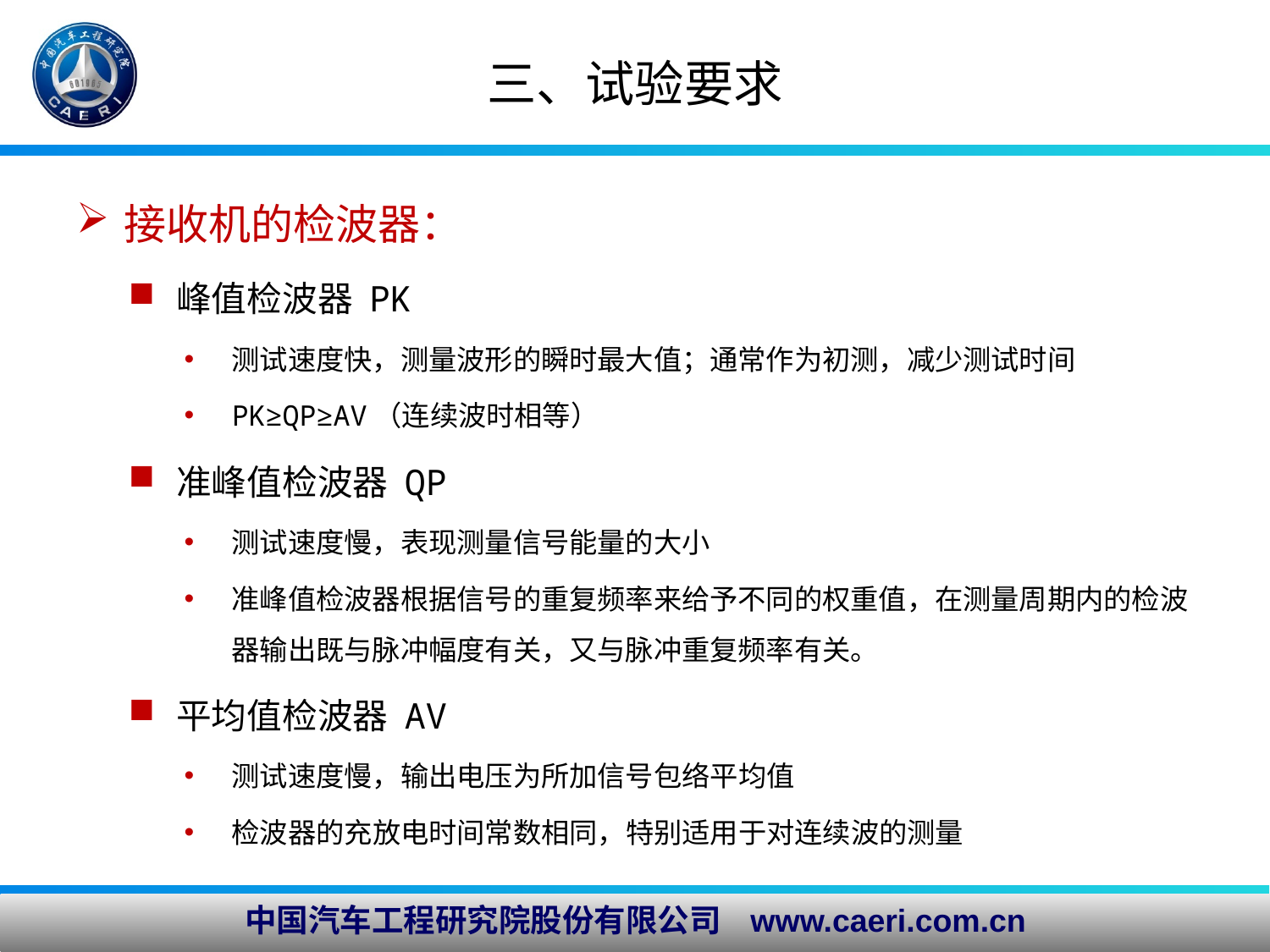

# 三、试验要求
接收机的检波器：
峰值检波器 PK
测试速度快，测量波形的瞬时最大值；通常作为初测，减少测试时间
PK≥QP≥AV（连续波时相等）
准峰值检波器 QP
测试速度慢，表现测量信号能量的大小
准峰值检波器根据信号的重复频率来给予不同的权重值，在测量周期内的检波器输出既与脉冲幅度有关，又与脉冲重复频率有关。
平均值检波器 AV
测试速度慢，输出电压为所加信号包络平均值
检波器的充放电时间常数相同，特别适用于对连续波的测量